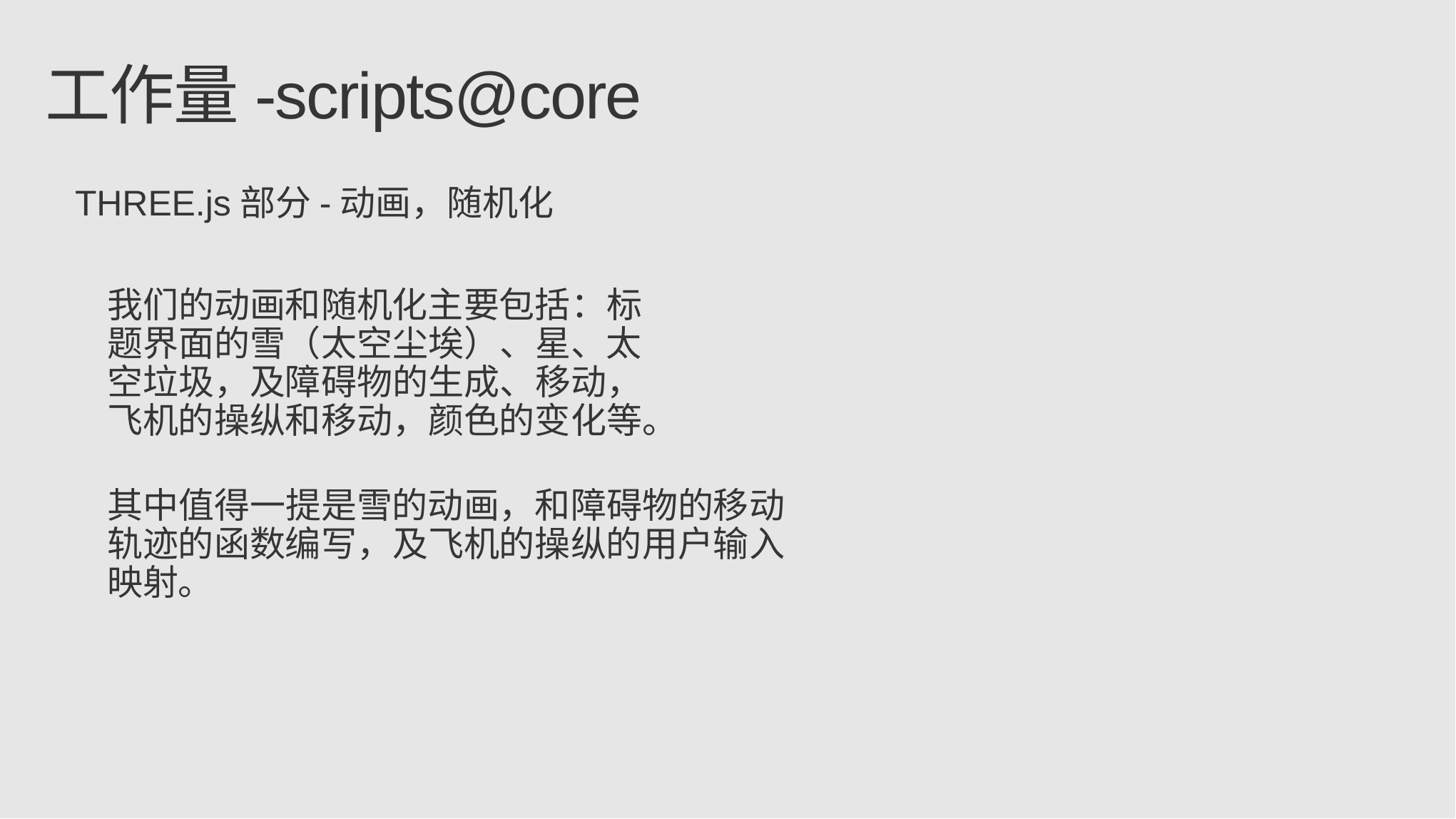

工作量-scripts@core
THREE.js部分-动画，随机化

我们的动画和随机化主要包括：标题界面的雪（太空尘埃）、星、太空垃圾，及障碍物的生成、移动，飞机的操纵和移动，颜色的变化等。
其中值得一提是雪的动画，和障碍物的移动轨迹的函数编写，及飞机的操纵的用户输入映射。